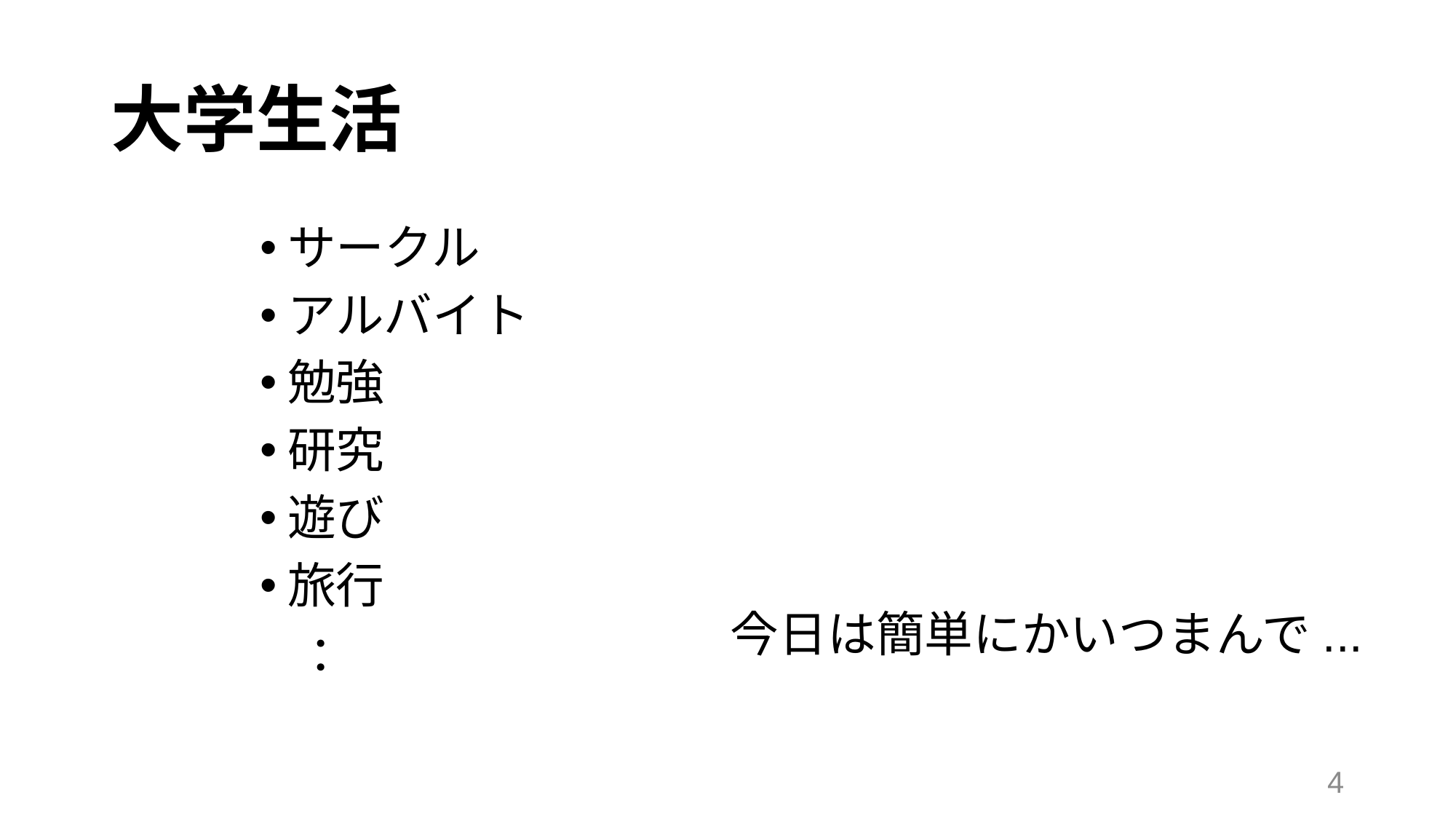

# 大学生活
サークル
アルバイト
勉強
研究
遊び
旅行
　：

今日は簡単にかいつまんで...
4